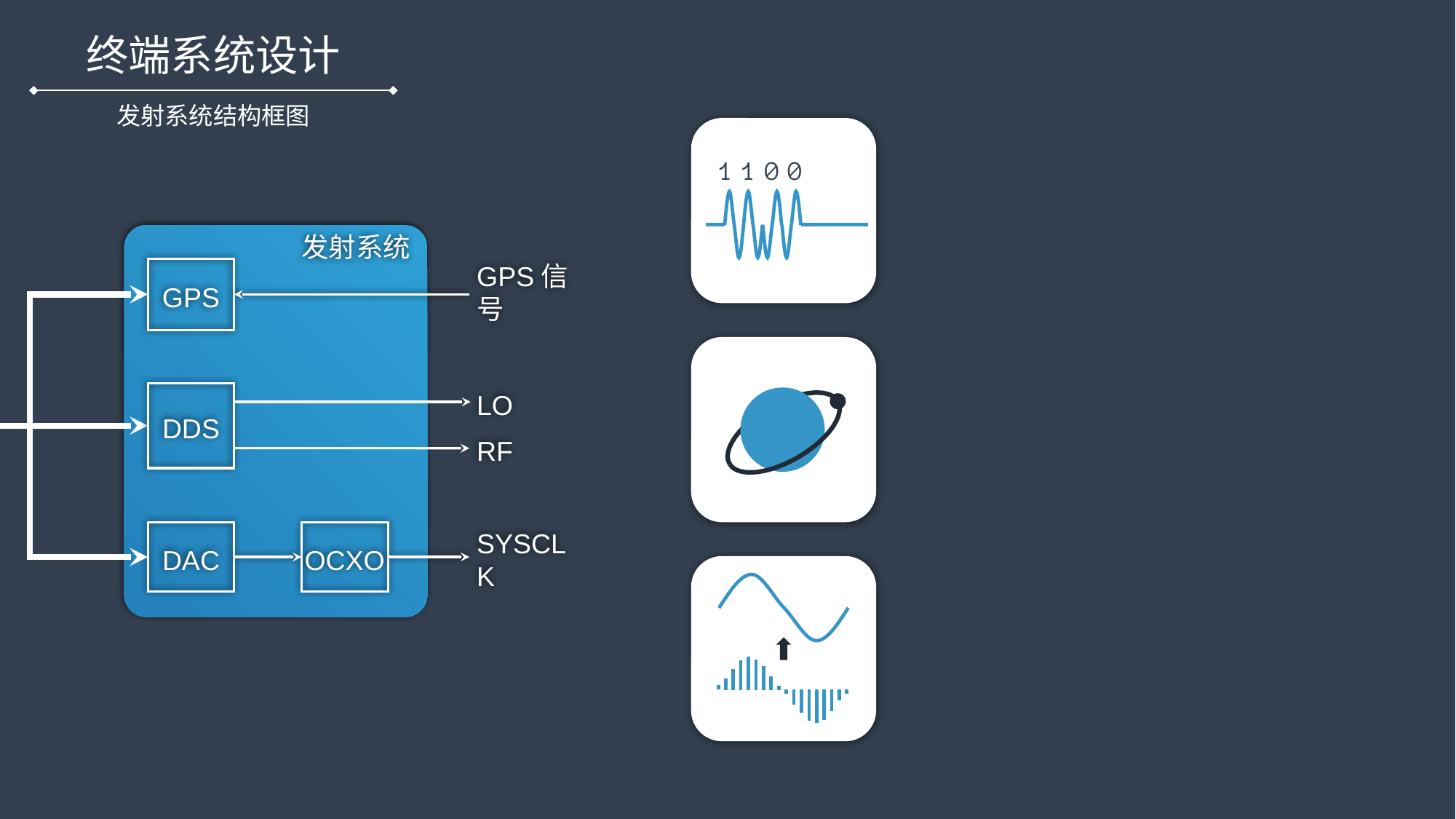

终端系统设计
发射系统结构框图

1
1
0
0

发射系统
GPS
GPS信号

LO
DDS

RF
DAC
OCXO
SYSCLK